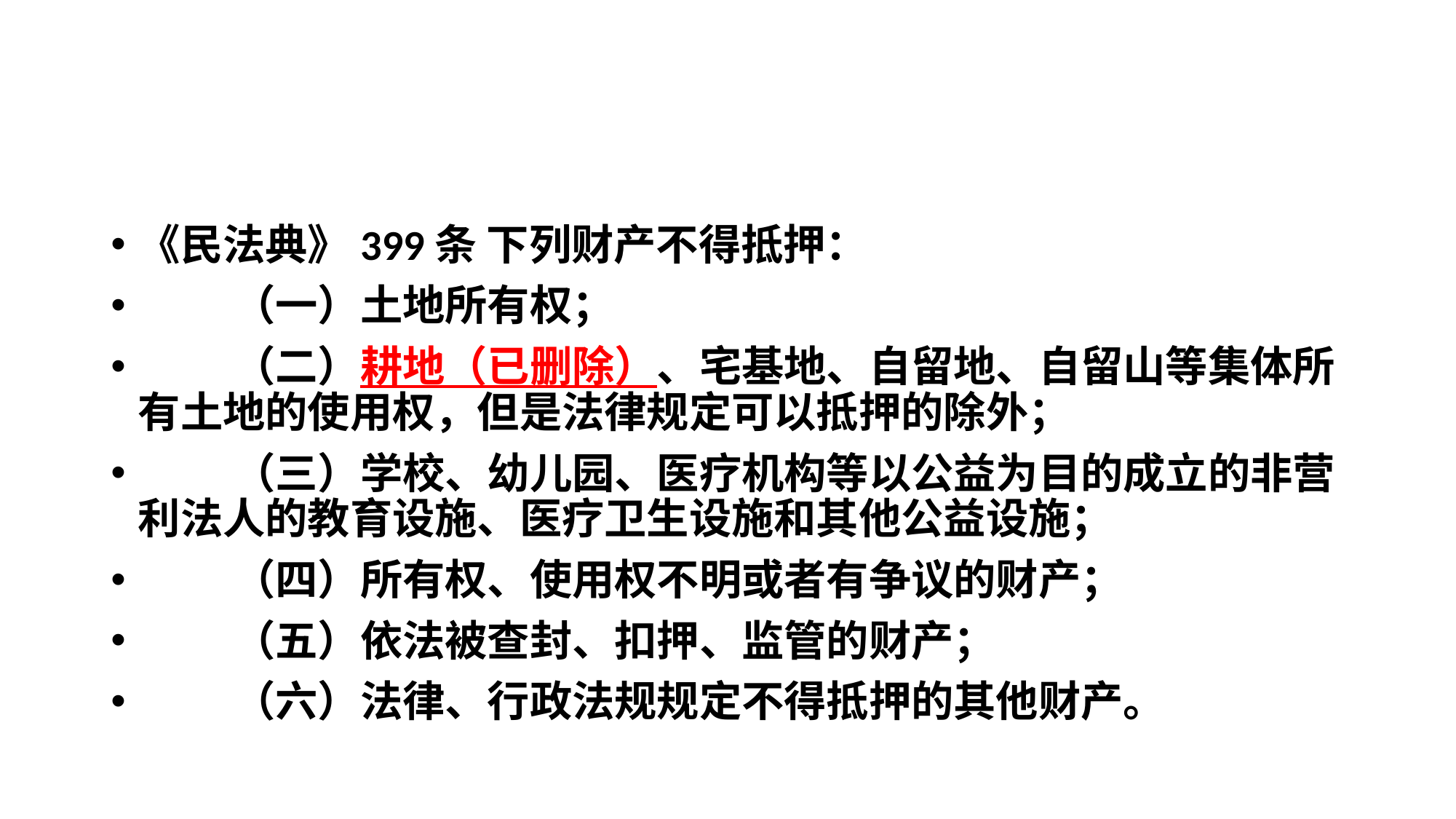

#
《民法典》399条 下列财产不得抵押：
  （一）土地所有权；
  （二）耕地（已删除）、宅基地、自留地、自留山等集体所有土地的使用权，但是法律规定可以抵押的除外；
  （三）学校、幼儿园、医疗机构等以公益为目的成立的非营利法人的教育设施、医疗卫生设施和其他公益设施；
  （四）所有权、使用权不明或者有争议的财产；
  （五）依法被查封、扣押、监管的财产；
  （六）法律、行政法规规定不得抵押的其他财产。